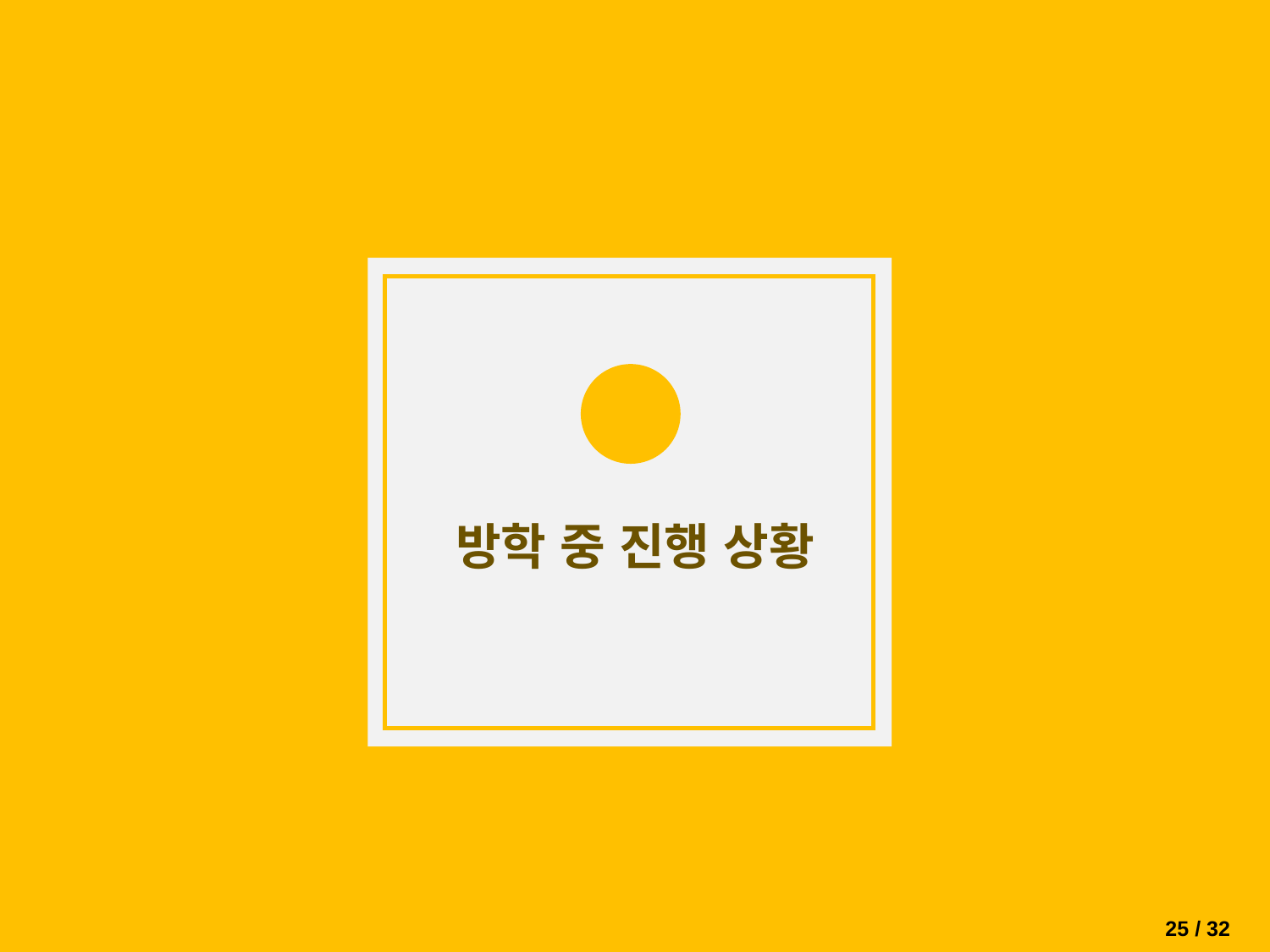

04
방학 중 진행 상황
25 / 32